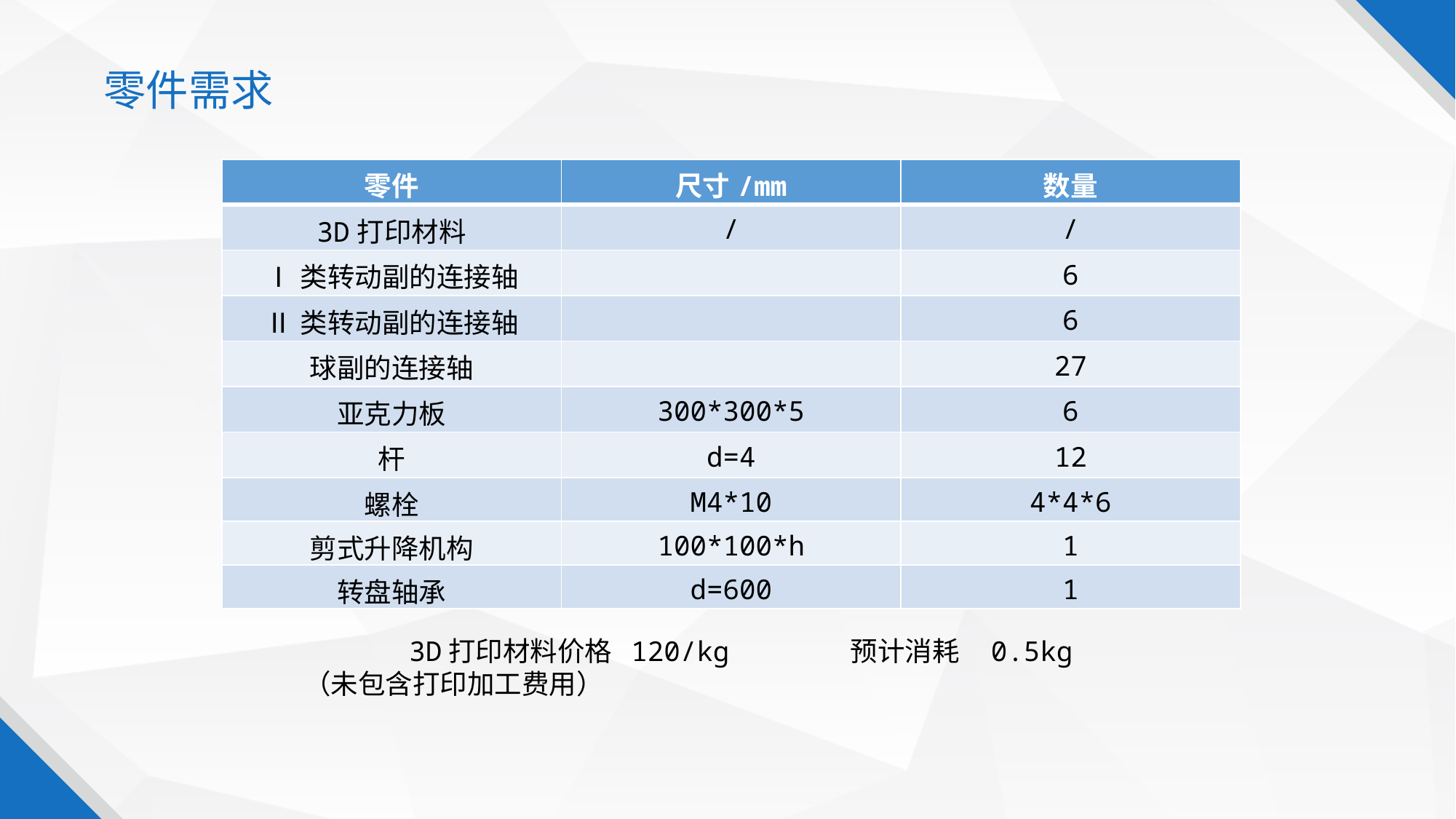

零件需求
| 零件 | 尺寸/mm | 数量 |
| --- | --- | --- |
| 3D打印材料 | / | / |
| Ⅰ类转动副的连接轴 |  | 6 |
| Ⅱ类转动副的连接轴 |  | 6 |
| 球副的连接轴 |  | 27 |
| 亚克力板 | 300\*300\*5 | 6 |
| 杆 | d=4 | 12 |
| 螺栓 | M4\*10 | 4\*4\*6 |
| 剪式升降机构 | 100\*100\*h | 1 |
| 转盘轴承 | d=600 | 1 |

           3D打印材料价格  120/kg       预计消耗    0.5kg
           （未包含打印加工费用）